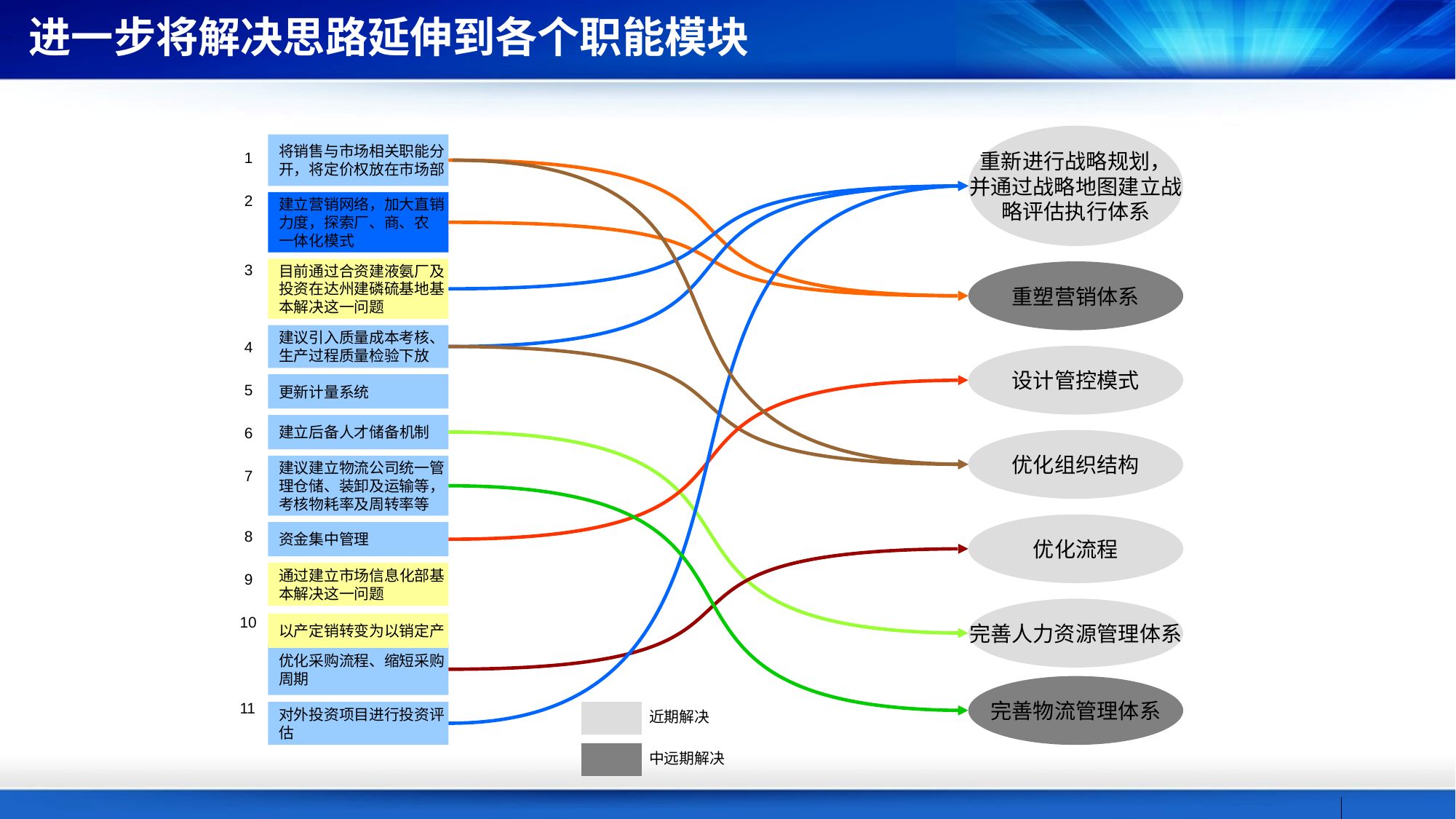

进一步将解决思路延伸到各个职能模块
重新进行战略规划，
并通过战略地图建立战
略评估执行体系
将销售与市场相关职能分
开，将定价权放在市场部
1
2
建立营销网络，加大直销
力度，探索厂、商、农
一体化模式
3
目前通过合资建液氨厂及
投资在达州建磷硫基地基
本解决这一问题
重塑营销体系
建议引入质量成本考核、
生产过程质量检验下放
4
设计管控模式
更新计量系统
5
建立后备人才储备机制
6
优化组织结构
建议建立物流公司统一管
理仓储、装卸及运输等，
考核物耗率及周转率等
7
优化流程
8
资金集中管理
通过建立市场信息化部基
本解决这一问题
9
完善人力资源管理体系
10
以产定销转变为以销定产
优化采购流程、缩短采购
周期
完善物流管理体系
11

对外投资项目进行投资评
估
近期解决
中远期解决